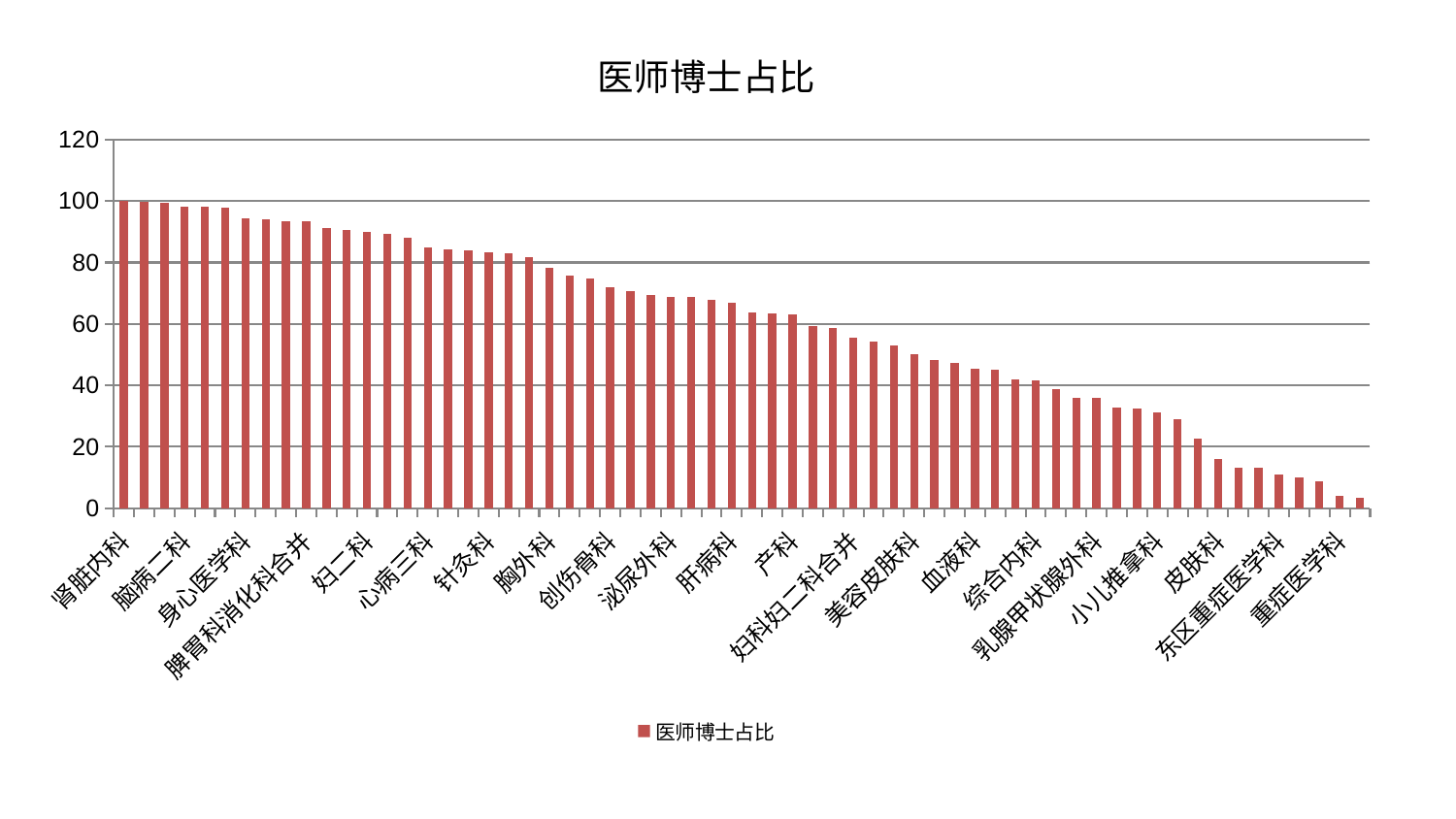

### Chart: 医师博士占比

| Category | 医师博士占比 |
|---|---|
| 肾脏内科 | 100.0 |
| 骨科 | 99.60333512961573 |
| 神经外科 | 99.3604399427856 |
| 脑病二科 | 98.14332686037542 |
| 肛肠科 | 98.06365992142264 |
| 周围血管科 | 97.73505727081466 |
| 身心医学科 | 94.39542003604569 |
| 消化内科 | 94.1981302346978 |
| 心病二科 | 93.45424356510246 |
| 脾胃科消化科合并 | 93.42001020924519 |
| 风湿病科 | 91.18724971456531 |
| 儿科 | 90.56527833495102 |
| 妇二科 | 89.87817071267801 |
| 西区重症医学科 | 89.35332487465483 |
| 微创骨科 | 88.21212404943684 |
| 心病三科 | 85.0068564205768 |
| 显微骨科 | 84.22714391763522 |
| 耳鼻喉科 | 84.09686065514204 |
| 针灸科 | 83.36808781448548 |
| 脑病三科 | 82.95058989789105 |
| 小儿骨科 | 81.7874152599926 |
| 胸外科 | 78.39272539244696 |
| 心病四科 | 75.64075235933697 |
| 运动损伤骨科 | 74.88875439674848 |
| 创伤骨科 | 71.97348563673569 |
| 呼吸内科 | 70.82443955003352 |
| 老年医学科 | 69.53427817156026 |
| 泌尿外科 | 68.83667923601539 |
| 推拿科 | 68.7179705049102 |
| 肝胆外科 | 67.97897960063949 |
| 肝病科 | 66.82999458667787 |
| 眼科 | 63.68873501021467 |
| 脊柱骨科 | 63.28731045148259 |
| 产科 | 63.09433766685066 |
| 脑病一科 | 59.308637700770504 |
| 肾病科 | 58.823787739251685 |
| 妇科妇二科合并 | 55.41878686924523 |
| 男科 | 54.17279595110944 |
| 口腔科 | 52.99631915242548 |
| 美容皮肤科 | 50.09370790808104 |
| 心病一科 | 48.28501504215798 |
| 中医经典科 | 47.401148233668884 |
| 血液科 | 45.293449629533896 |
| 普通外科 | 45.139194523288424 |
| 中医外治中心 | 41.97504314694415 |
| 综合内科 | 41.60389431938071 |
| 医院 | 38.65608687030721 |
| 脾胃病科 | 36.064675722809575 |
| 乳腺甲状腺外科 | 35.9783067115558 |
| 内分泌科 | 32.67727546261301 |
| 治未病中心 | 32.324807020085665 |
| 小儿推拿科 | 31.057286479311827 |
| 神经内科 | 29.13200830453819 |
| 东区肾病科 | 22.594627728691318 |
| 皮肤科 | 15.952316652638993 |
| 妇科 | 13.233601184449478 |
| 心血管内科 | 13.207352838529145 |
| 东区重症医学科 | 10.974664450349712 |
| 关节骨科 | 10.14726493773748 |
| 肿瘤内科 | 8.66910787162306 |
| 重症医学科 | 3.9821567506644895 |
| 康复科 | 3.286327255510646 |
162